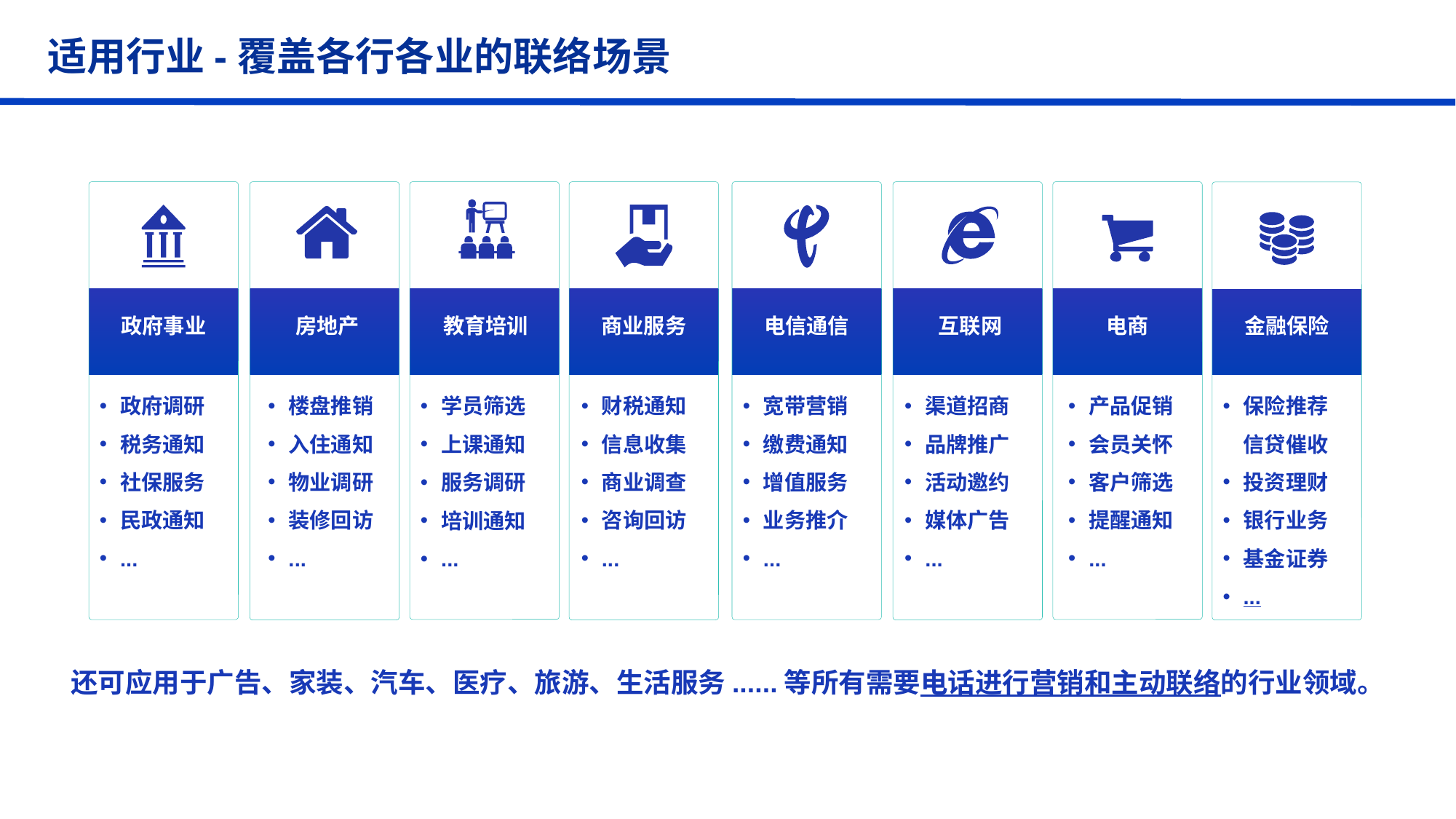

适用行业-覆盖各行各业的联络场景

政府事业
房地产
教育培训
商业服务
电商
电信通信
互联网
金融保险
政府调研
税务通知
社保服务
民政通知
...
楼盘推销
入住通知
物业调研
装修回访
...
财税通知
信息收集
商业调查
咨询回访
...
宽带营销
缴费通知
增值服务
业务推介
...
渠道招商
品牌推广
活动邀约
媒体广告
...
产品促销
会员关怀
客户筛选
提醒通知
...
保险推荐信贷催收
投资理财
银行业务
基金证券
...
学员筛选
上课通知
服务调研
培训通知
...

还可应用于广告、家装、汽车、医疗、旅游、生活服务......等所有需要电话进行营销和主动联络的行业领域。